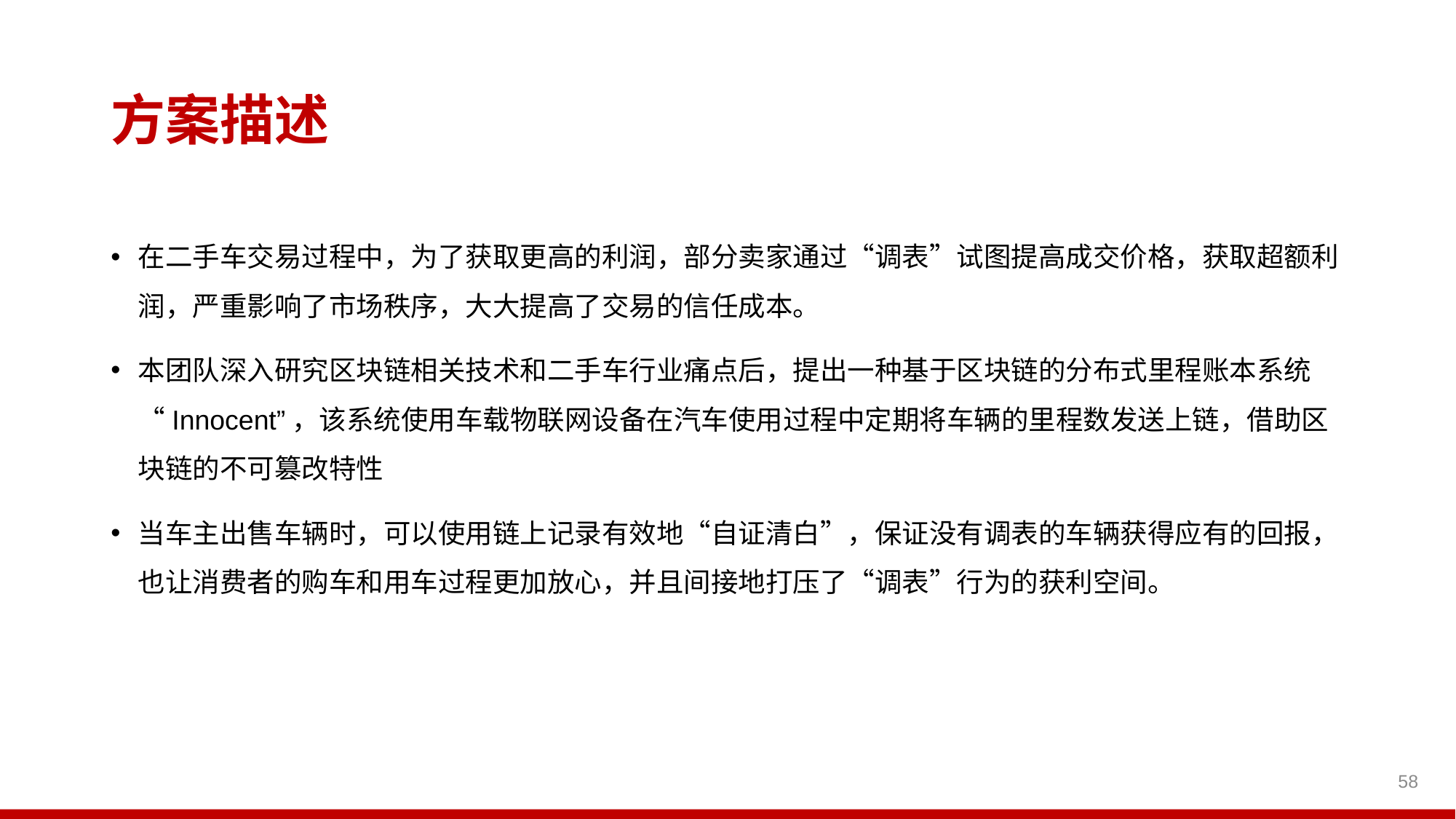

方案描述
在二手车交易过程中，为了获取更高的利润，部分卖家通过“调表”试图提高成交价格，获取超额利润，严重影响了市场秩序，大大提高了交易的信任成本。
本团队深入研究区块链相关技术和二手车行业痛点后，提出一种基于区块链的分布式里程账本系统“Innocent”，该系统使用车载物联网设备在汽车使用过程中定期将车辆的里程数发送上链，借助区块链的不可篡改特性
当车主出售车辆时，可以使用链上记录有效地“自证清白”，保证没有调表的车辆获得应有的回报，也让消费者的购车和用车过程更加放心，并且间接地打压了“调表”行为的获利空间。

58